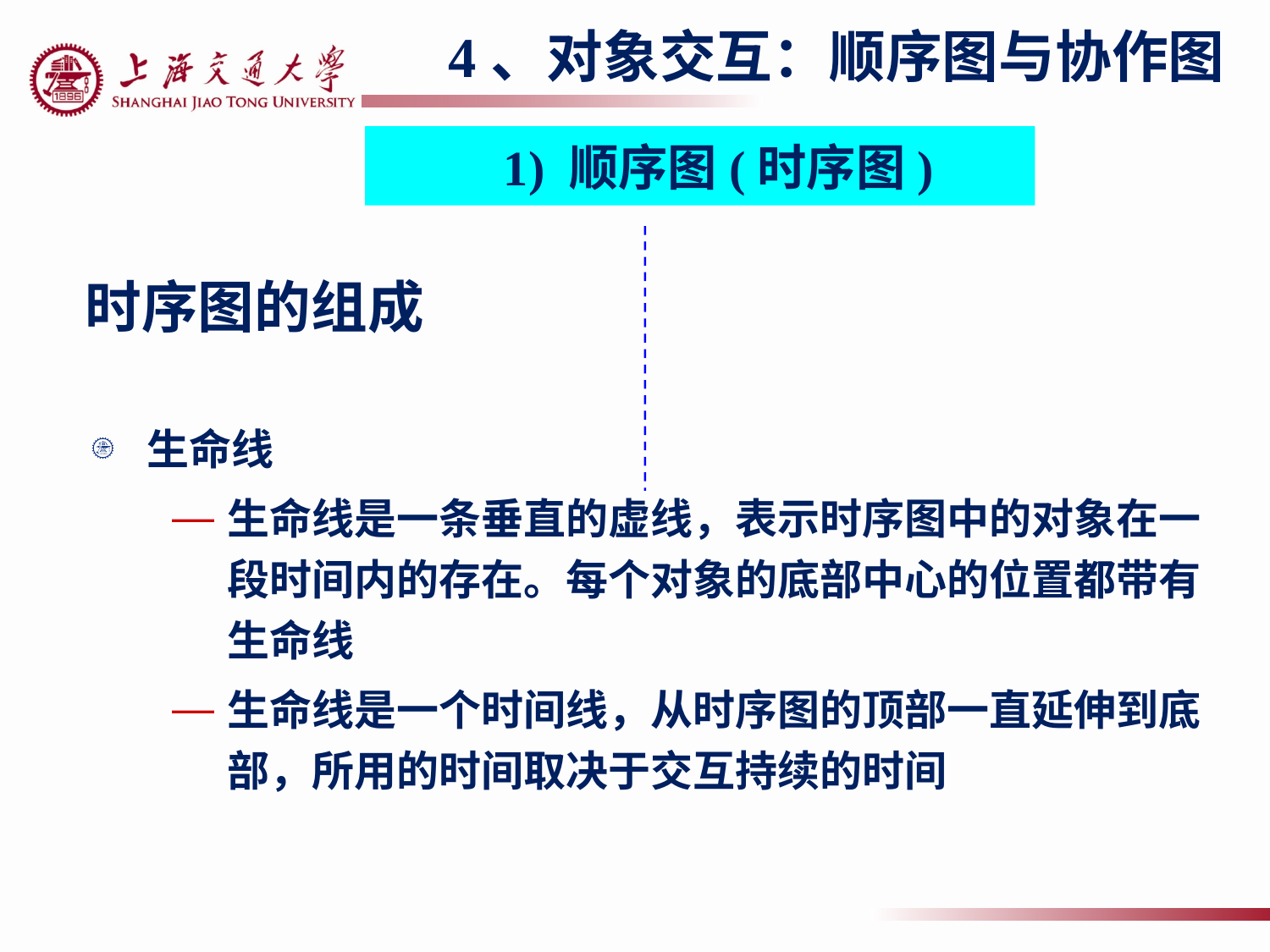

4、对象交互：顺序图与协作图
1) 顺序图(时序图)

# 时序图的组成
生命线
生命线是一条垂直的虚线，表示时序图中的对象在一段时间内的存在。每个对象的底部中心的位置都带有生命线
生命线是一个时间线，从时序图的顶部一直延伸到底部，所用的时间取决于交互持续的时间